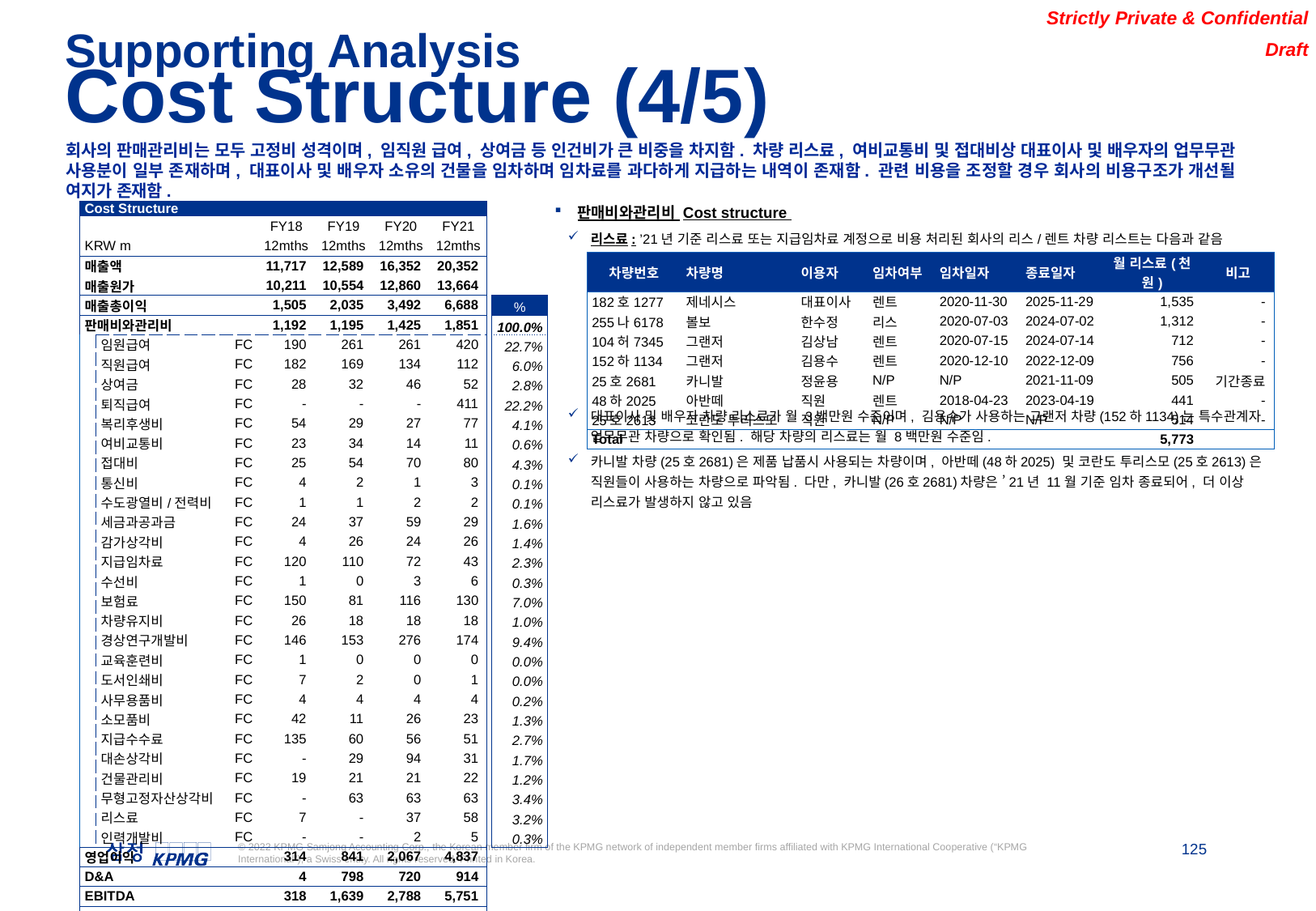

Supporting Analysis
Cost Structure (4/5)
회사의 판매관리비는 모두 고정비 성격이며, 임직원 급여, 상여금 등 인건비가 큰 비중을 차지함. 차량 리스료, 여비교통비 및 접대비상 대표이사 및 배우자의 업무무관 사용분이 일부 존재하며, 대표이사 및 배우자 소유의 건물을 임차하며 임차료를 과다하게 지급하는 내역이 존재함. 관련 비용을 조정할 경우 회사의 비용구조가 개선될 여지가 존재함.
| Cost Structure |  |  |  |  |  |  |  |  |  |  |  |
| --- | --- | --- | --- | --- | --- | --- | --- | --- | --- | --- | --- |
|  |  |  |  |  | FY18 | FY19 | FY20 | FY21 |  |  |  |
| KRW m |  |  |  |  | 12mths | 12mths | 12mths | 12mths |  |  |  |
| 매출액 |  |  |  |  | 11,717 | 12,589 | 16,352 | 20,352 |  |  |  |
| 매출원가 |  |  |  |  | 10,211 | 10,554 | 12,860 | 13,664 |  |  |  |
| 매출총이익 |  |  |  |  | 1,505 | 2,035 | 3,492 | 6,688 |  | % |  |
| 판매비와관리비 |  |  |  |  | 1,192 | 1,195 | 1,425 | 1,851 |  | 100.0% |  |
|  | 임원급여 |  |  | FC | 190 | 261 | 261 | 420 |  | 22.7% |  |
|  | 직원급여 |  |  | FC | 182 | 169 | 134 | 112 |  | 6.0% |  |
|  | 상여금 |  |  | FC | 28 | 32 | 46 | 52 |  | 2.8% |  |
|  | 퇴직급여 |  |  | FC | - | - | - | 411 |  | 22.2% |  |
|  | 복리후생비 |  |  | FC | 54 | 29 | 27 | 77 |  | 4.1% |  |
|  | 여비교통비 |  |  | FC | 23 | 34 | 14 | 11 |  | 0.6% |  |
|  | 접대비 |  |  | FC | 25 | 54 | 70 | 80 |  | 4.3% |  |
|  | 통신비 |  |  | FC | 4 | 2 | 1 | 3 |  | 0.1% |  |
|  | 수도광열비/전력비 |  |  | FC | 1 | 1 | 2 | 2 |  | 0.1% |  |
|  | 세금과공과금 |  |  | FC | 24 | 37 | 59 | 29 |  | 1.6% |  |
|  | 감가상각비 |  |  | FC | 4 | 26 | 24 | 26 |  | 1.4% |  |
|  | 지급임차료 |  |  | FC | 120 | 110 | 72 | 43 |  | 2.3% |  |
|  | 수선비 |  |  | FC | 1 | 0 | 3 | 6 |  | 0.3% |  |
|  | 보험료 |  |  | FC | 150 | 81 | 116 | 130 |  | 7.0% |  |
|  | 차량유지비 |  |  | FC | 26 | 18 | 18 | 18 |  | 1.0% |  |
|  | 경상연구개발비 |  |  | FC | 146 | 153 | 276 | 174 |  | 9.4% |  |
|  | 교육훈련비 |  |  | FC | 1 | 0 | 0 | 0 |  | 0.0% |  |
|  | 도서인쇄비 |  |  | FC | 7 | 2 | 0 | 1 |  | 0.0% |  |
|  | 사무용품비 |  |  | FC | 4 | 4 | 4 | 4 |  | 0.2% |  |
|  | 소모품비 |  |  | FC | 42 | 11 | 26 | 23 |  | 1.3% |  |
|  | 지급수수료 |  |  | FC | 135 | 60 | 56 | 51 |  | 2.7% |  |
|  | 대손상각비 |  |  | FC | - | 29 | 94 | 31 |  | 1.7% |  |
|  | 건물관리비 |  |  | FC | 19 | 21 | 21 | 22 |  | 1.2% |  |
|  | 무형고정자산상각비 |  |  | FC | - | 63 | 63 | 63 |  | 3.4% |  |
|  | 리스료 |  |  | FC | 7 | - | 37 | 58 |  | 3.2% |  |
|  | 인력개발비 |  |  | FC | - | - | 2 | 5 |  | 0.3% |  |
| 영업이익 |  |  |  |  | 314 | 841 | 2,067 | 4,837 |  |  |  |
| D&A |  |  |  |  | 4 | 798 | 720 | 914 |  |  |  |
| EBITDA |  |  |  |  | 318 | 1,639 | 2,788 | 5,751 |  |  |  |
| EBITDA% |  |  |  |  | 2.7% | 13.0% | 17.0% | 28.3% |  |  |  |
| 총원가 대비 VC% |  |  |  |  | 74.8% | 68.4% | 71.4% | 67.5% |  |  |  |
| 총원가 대비 FC% |  |  |  |  | 25.2% | 31.6% | 28.6% | 32.5% |  |  |  |
판매비와관리비 Cost structure
리스료: ’21년 기준 리스료 또는 지급임차료 계정으로 비용 처리된 회사의 리스/렌트 차량 리스트는 다음과 같음

대표이사 및 배우자 차량 리스료가 월 3백만원 수준이며, 김용수가 사용하는 그랜저 차량(152하1134)는 특수관계자 업무무관 차량으로 확인됨. 해당 차량의 리스료는 월 8백만원 수준임.
카니발 차량(25호2681)은 제품 납품시 사용되는 차량이며, 아반떼(48하2025) 및 코란도 투리스모(25호2613)은 직원들이 사용하는 차량으로 파악됨. 다만, 카니발(26호2681)차량은 ’21년 11월 기준 임차 종료되어, 더 이상 리스료가 발생하지 않고 있음

| 차량번호 | 차량명 | 이용자 | 임차여부 | 임차일자 | 종료일자 | 월 리스료(천원) | 비고 |
| --- | --- | --- | --- | --- | --- | --- | --- |
| 182호1277 | 제네시스 | 대표이사 | 렌트 | 2020-11-30 | 2025-11-29 | 1,535 | - |
| 255나6178 | 볼보 | 한수정 | 리스 | 2020-07-03 | 2024-07-02 | 1,312 | - |
| 104허7345 | 그랜저 | 김상남 | 렌트 | 2020-07-15 | 2024-07-14 | 712 | - |
| 152하1134 | 그랜저 | 김용수 | 렌트 | 2020-12-10 | 2022-12-09 | 756 | - |
| 25호2681 | 카니발 | 정윤용 | N/P | N/P | 2021-11-09 | 505 | 기간종료 |
| 48하2025 | 아반떼 | 직원 | 렌트 | 2018-04-23 | 2023-04-19 | 441 | - |
| 25호2613 | 코란도 투리스모 | 직원 | N/P | N/P | N/P | 514 | - |
| Total |  |  |  |  |  | 5,773 |  |